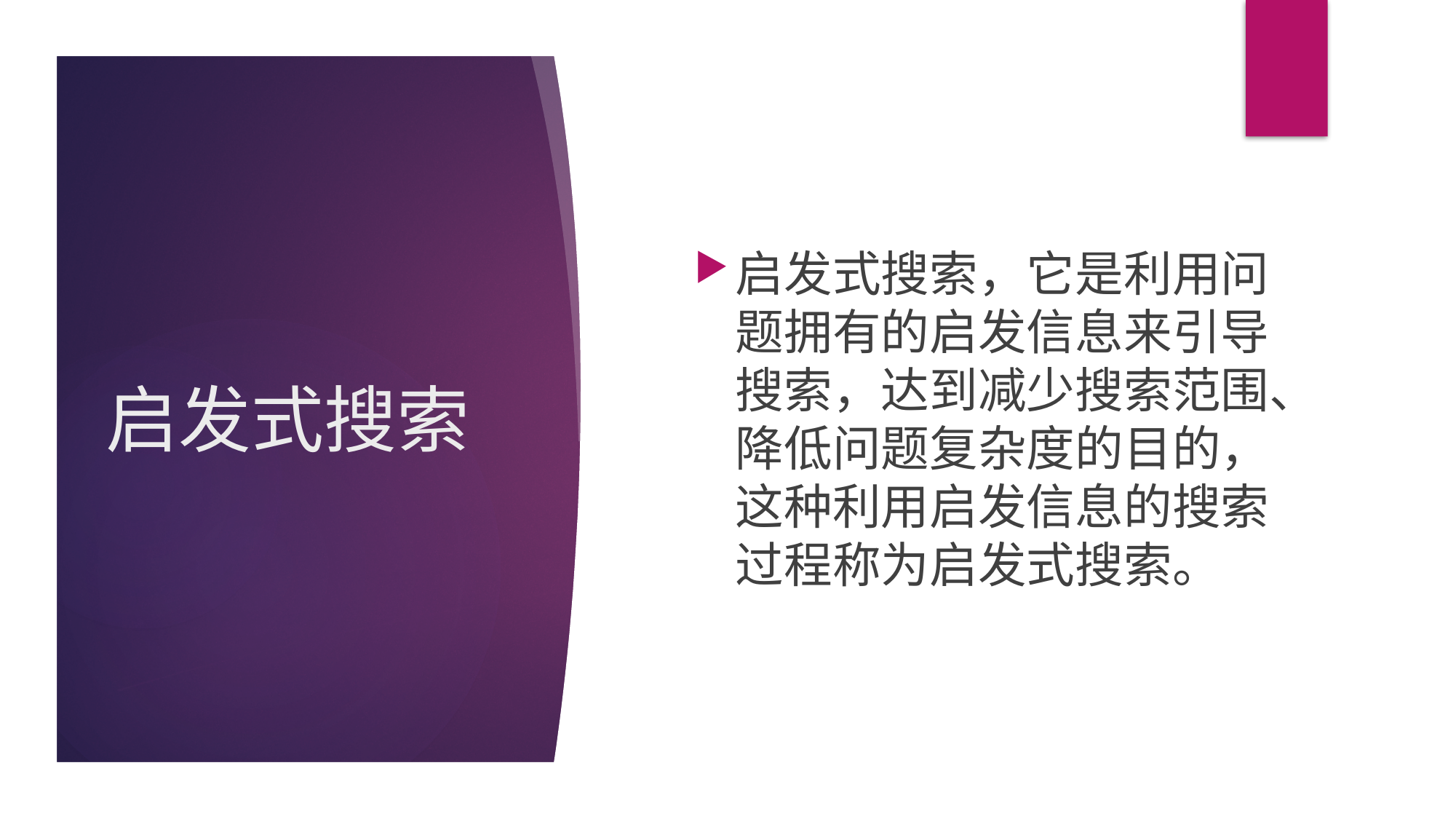

启发式搜索，它是利用问题拥有的启发信息来引导搜索，达到减少搜索范围、降低问题复杂度的目的，这种利用启发信息的搜索过程称为启发式搜索。
启发式搜索